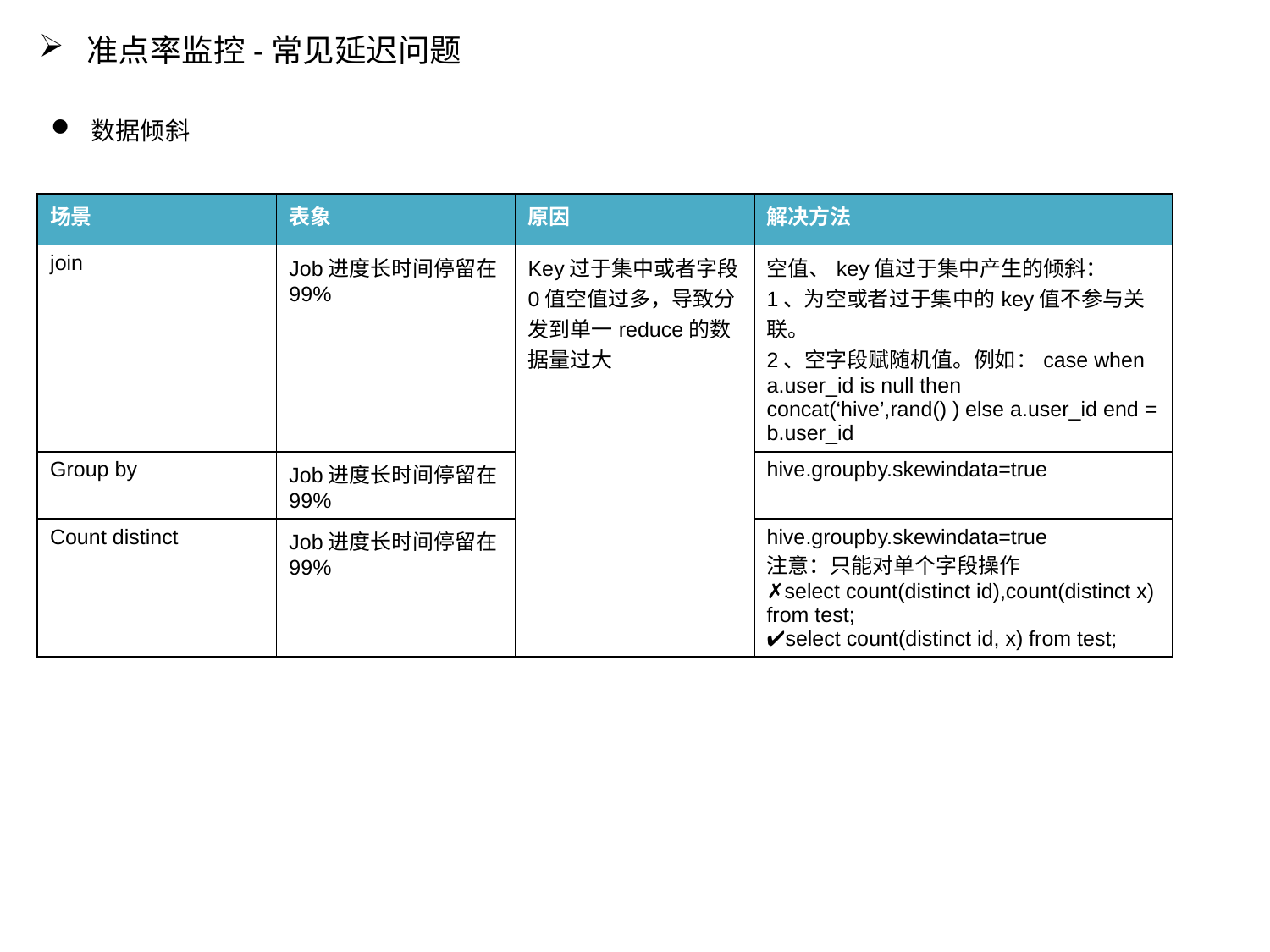

准点率监控-常见延迟问题
数据倾斜
| 场景 | 表象 | 原因 | 解决方法 |
| --- | --- | --- | --- |
| join | Job进度长时间停留在99% | Key过于集中或者字段0值空值过多，导致分发到单一reduce的数据量过大 | 空值、key值过于集中产生的倾斜： 1、为空或者过于集中的key值不参与关联。 2、空字段赋随机值。例如：case when a.user\_id is null then concat(‘hive’,rand() ) else a.user\_id end = b.user\_id |
| Group by | Job进度长时间停留在99% |  | hive.groupby.skewindata=true |
| Count distinct | Job进度长时间停留在99% |  | hive.groupby.skewindata=true 注意：只能对单个字段操作 ✗select count(distinct id),count(distinct x) from test; ✔select count(distinct id, x) from test; |